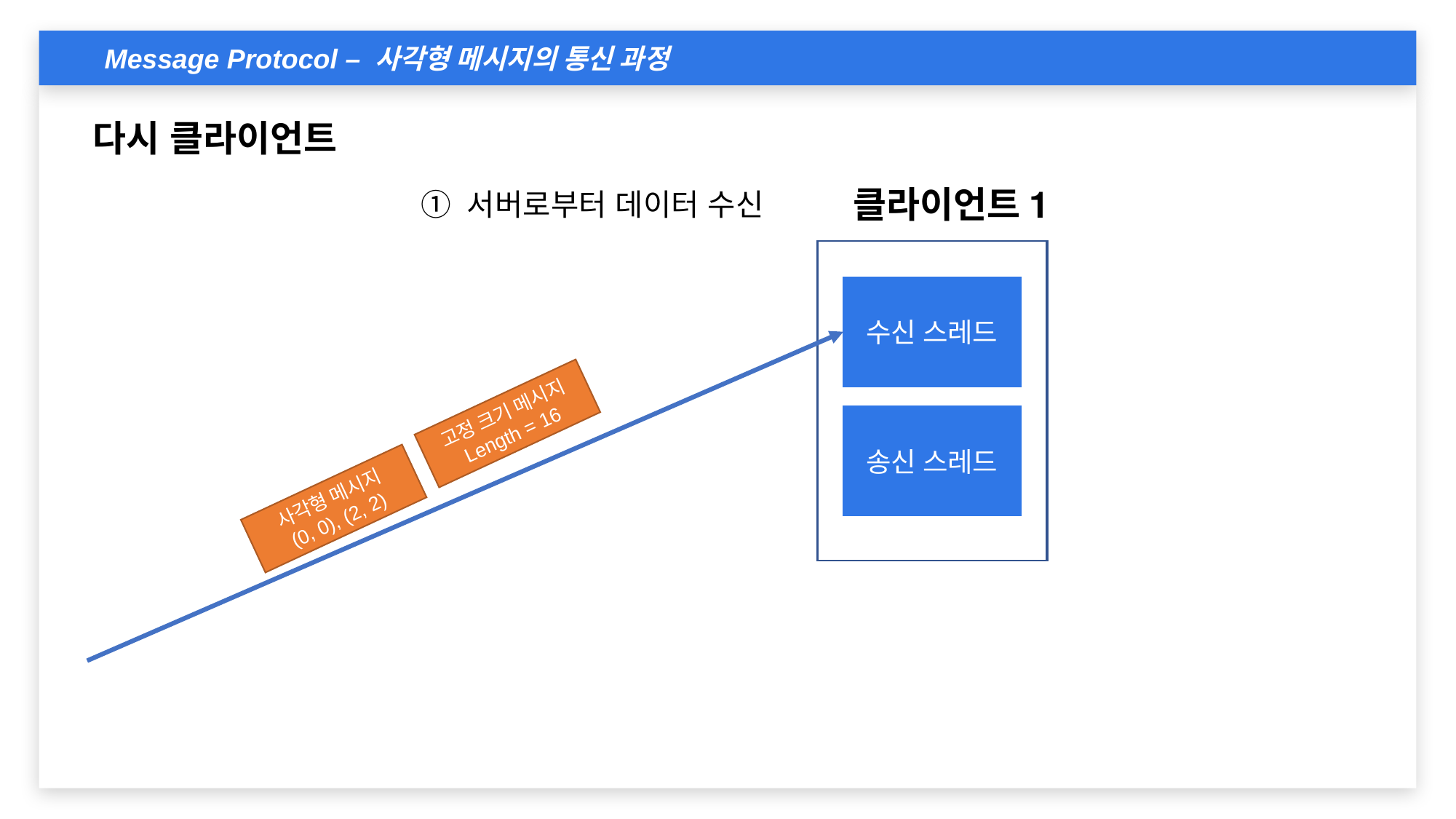

Message Protocol – 사각형 메시지의 통신 과정

①`
다시 클라이언트
클라이언트1
① 서버로부터 데이터 수신

수신 스레드

고정 크기 메시지
Length = 16

송신 스레드

사각형 메시지
(0, 0), (2, 2)